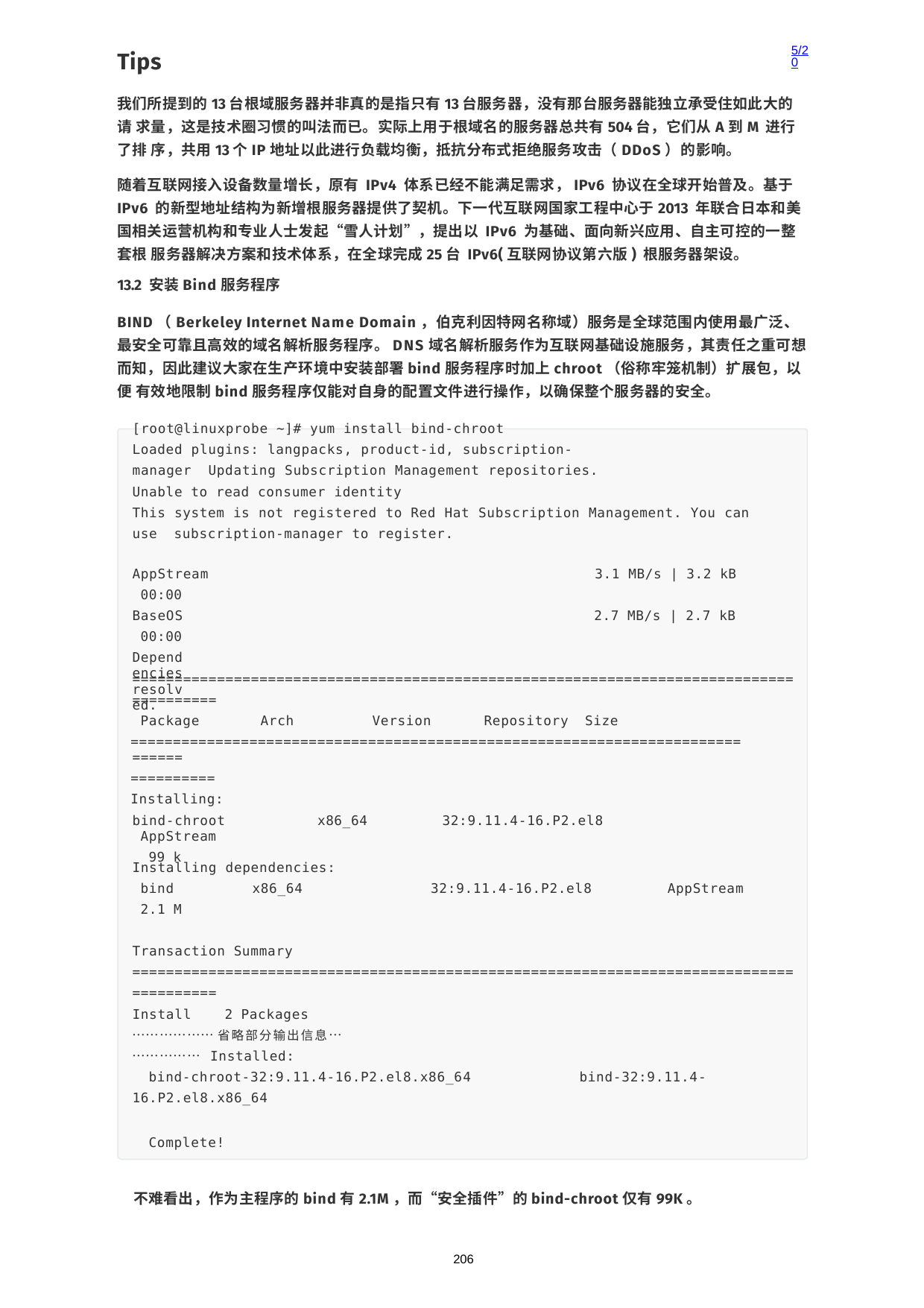

5/20
Tips
我们所提到的13台根域服务器并非真的是指只有13台服务器，没有那台服务器能独立承受住如此大的请 求量，这是技术圈习惯的叫法而已。实际上用于根域名的服务器总共有504台，它们从A到M进行了排 序，共用13个IP地址以此进行负载均衡，抵抗分布式拒绝服务攻击（DDoS）的影响。
随着互联网接入设备数量增长，原有 IPv4 体系已经不能满足需求，IPv6 协议在全球开始普及。基于 IPv6 的新型地址结构为新增根服务器提供了契机。下一代互联网国家工程中心于2013 年联合日本和美 国相关运营机构和专业人士发起“雪人计划”，提出以 IPv6 为基础、面向新兴应用、自主可控的一整套根 服务器解决方案和技术体系，在全球完成25台 IPv6(互联网协议第六版) 根服务器架设。

13.2 安装Bind服务程序
BIND（Berkeley Internet Name Domain，伯克利因特网名称域）服务是全球范围内使用最广泛、 最安全可靠且高效的域名解析服务程序。DNS域名解析服务作为互联网基础设施服务，其责任之重可想 而知，因此建议大家在生产环境中安装部署bind服务程序时加上chroot（俗称牢笼机制）扩展包，以便 有效地限制bind服务程序仅能对自身的配置文件进行操作，以确保整个服务器的安全。

[root@linuxprobe ~]# yum install bind-chroot
Loaded plugins: langpacks, product-id, subscription-manager  Updating Subscription Management repositories.
Unable to read consumer identity
This system is not registered to Red Hat Subscription Management. You can use  subscription-manager to register.

AppStream  00:00
BaseOS  00:00
Dependencies resolved.
3.1 MB/s | 3.2 kB
2.7 MB/s | 2.7 kB
==============================================================================
==========
Package	Arch	Version	Repository  Size
==============================================================================
==========
Installing:
bind-chroot	x86_64	32:9.11.4-16.P2.el8	AppStream
99 k
Installing dependencies:  bind	x86_64
2.1 M
32:9.11.4-16.P2.el8	AppStream
Transaction Summary
==============================================================================
==========
Install	2 Packages
………………省略部分输出信息………………  Installed:
bind-chroot-32:9.11.4-16.P2.el8.x86_64	bind-32:9.11.4-  16.P2.el8.x86_64

Complete!

不难看出，作为主程序的bind有2.1M，而“安全插件”的bind-chroot仅有99K。
206